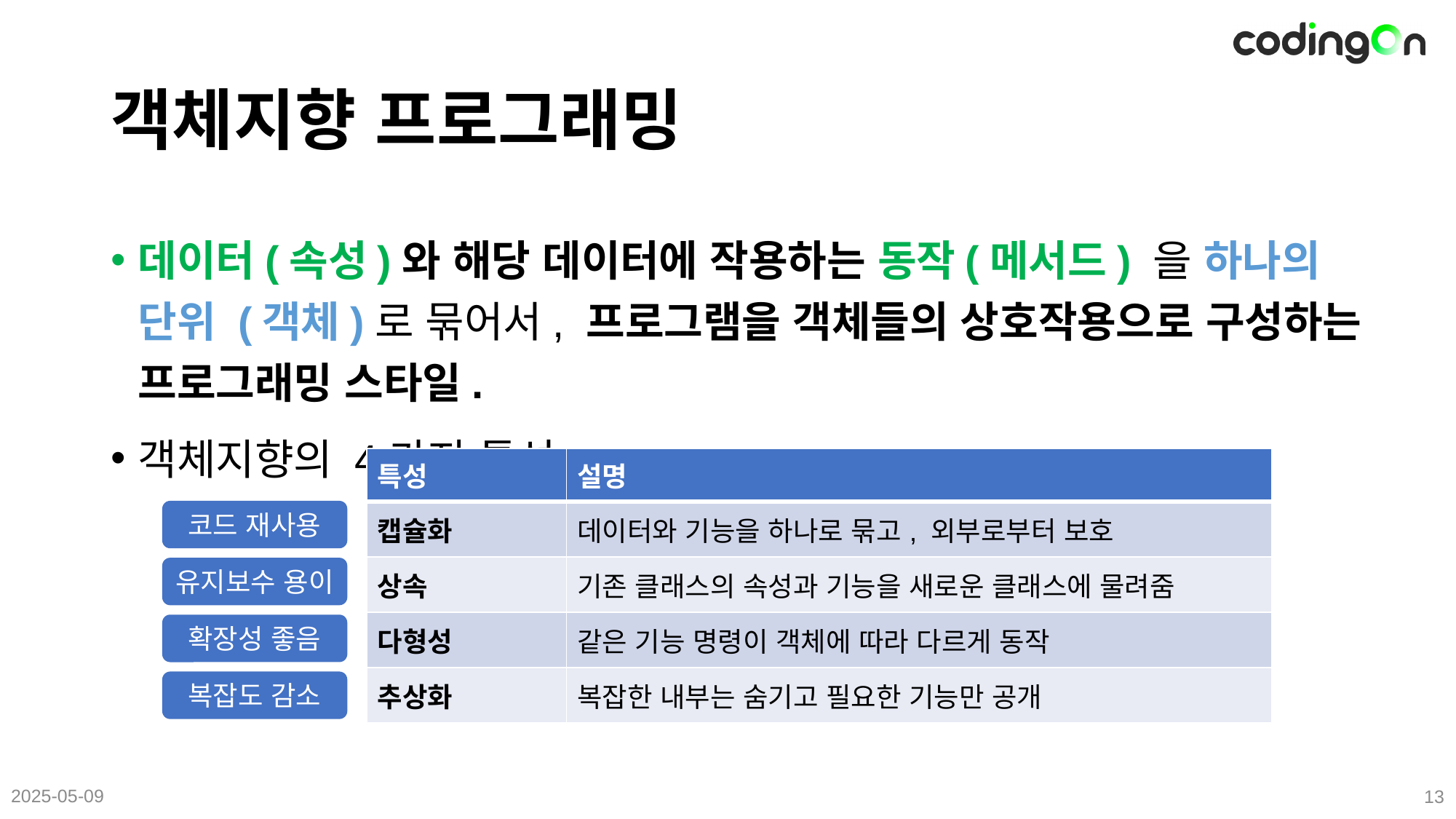

# 객체지향 프로그래밍
데이터(속성)와 해당 데이터에 작용하는 동작(메서드) 을 하나의 단위 (객체)로 묶어서, 프로그램을 객체들의 상호작용으로 구성하는 프로그래밍 스타일.
객체지향의 4가지 특성
| 특성 | 설명 |
| --- | --- |
| 캡슐화 | 데이터와 기능을 하나로 묶고, 외부로부터 보호 |
| 상속 | 기존 클래스의 속성과 기능을 새로운 클래스에 물려줌 |
| 다형성 | 같은 기능 명령이 객체에 따라 다르게 동작 |
| 추상화 | 복잡한 내부는 숨기고 필요한 기능만 공개 |
코드 재사용
유지보수 용이
확장성 좋음
복잡도 감소
2025-05-09
13